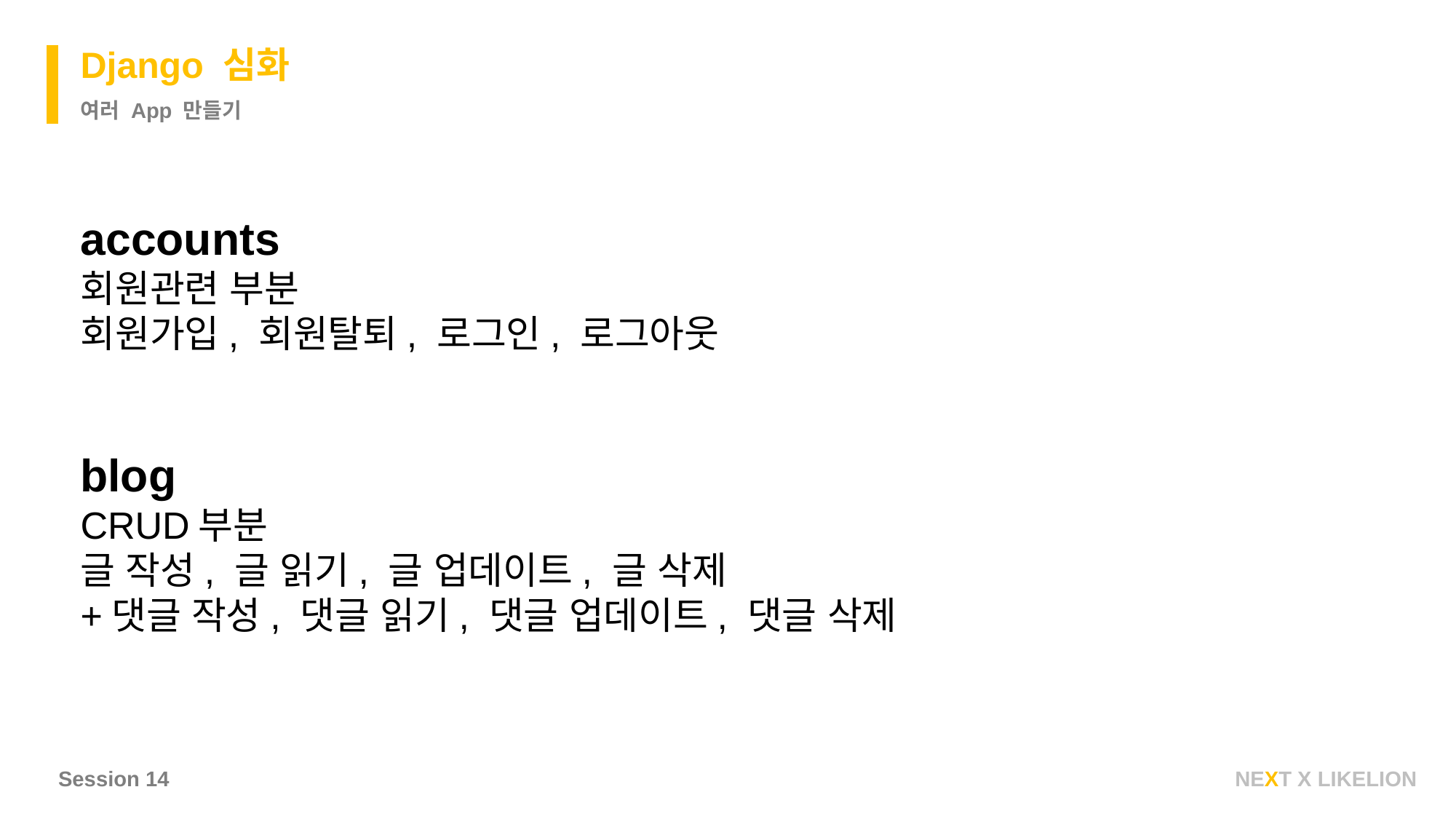

Django 심화

여러 App 만들기
accounts
회원관련 부분
회원가입, 회원탈퇴, 로그인, 로그아웃

blog
CRUD부분
글 작성, 글 읽기, 글 업데이트, 글 삭제
+댓글 작성, 댓글 읽기, 댓글 업데이트, 댓글 삭제
Session 14
NEXT X LIKELION